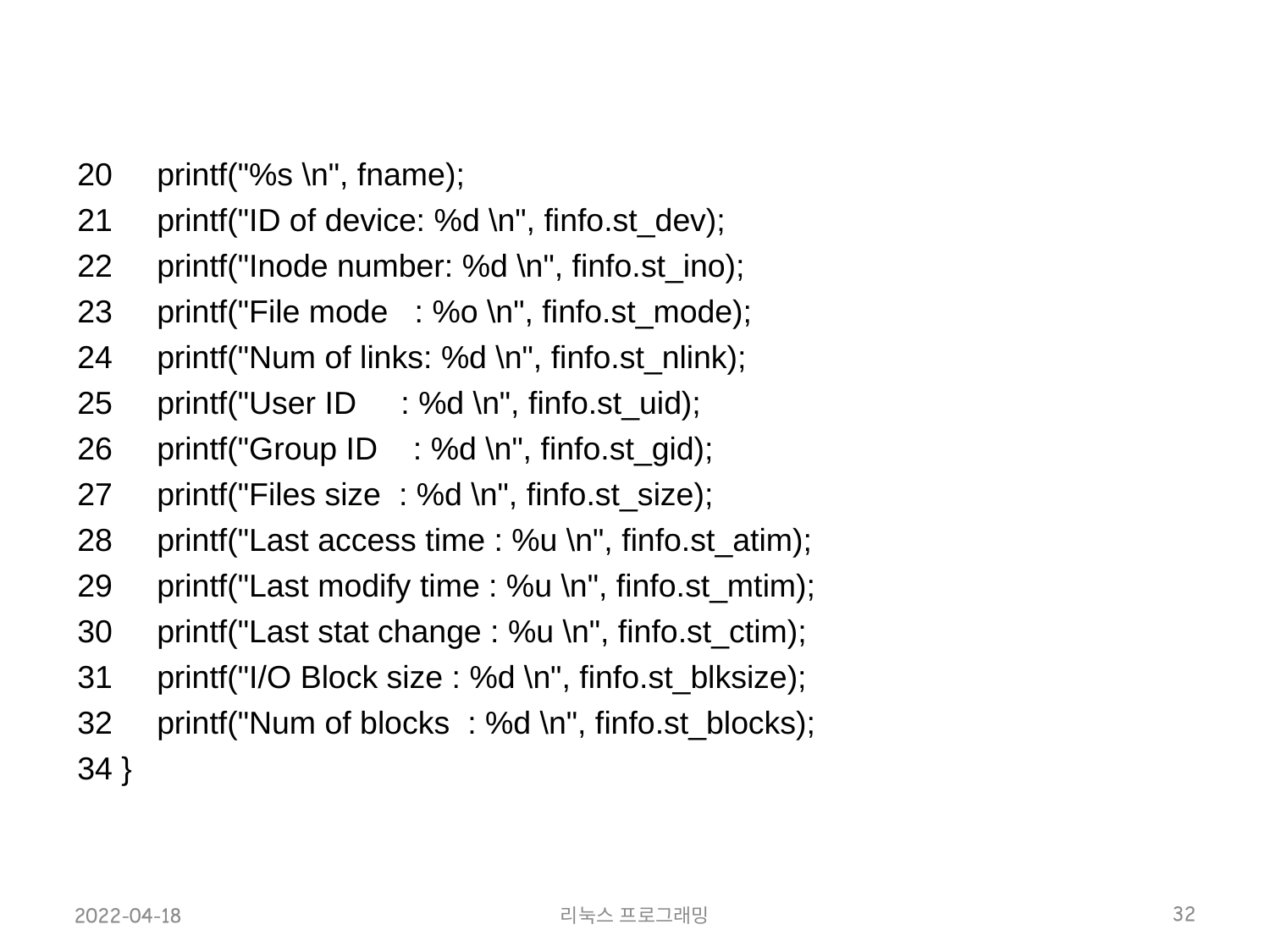

20     printf("%s \n", fname);
21     printf("ID of device: %d \n", finfo.st_dev);
22     printf("Inode number: %d \n", finfo.st_ino);
23     printf("File mode   : %o \n", finfo.st_mode);
24     printf("Num of links: %d \n", finfo.st_nlink);
25     printf("User ID     : %d \n", finfo.st_uid);
26     printf("Group ID    : %d \n", finfo.st_gid);
27     printf("Files size  : %d \n", finfo.st_size);
28     printf("Last access time : %u \n", finfo.st_atim);
29     printf("Last modify time : %u \n", finfo.st_mtim);
30     printf("Last stat change : %u \n", finfo.st_ctim);
31     printf("I/O Block size : %d \n", finfo.st_blksize);
32     printf("Num of blocks  : %d \n", finfo.st_blocks);
34 }
2022-04-18
리눅스 프로그래밍
32